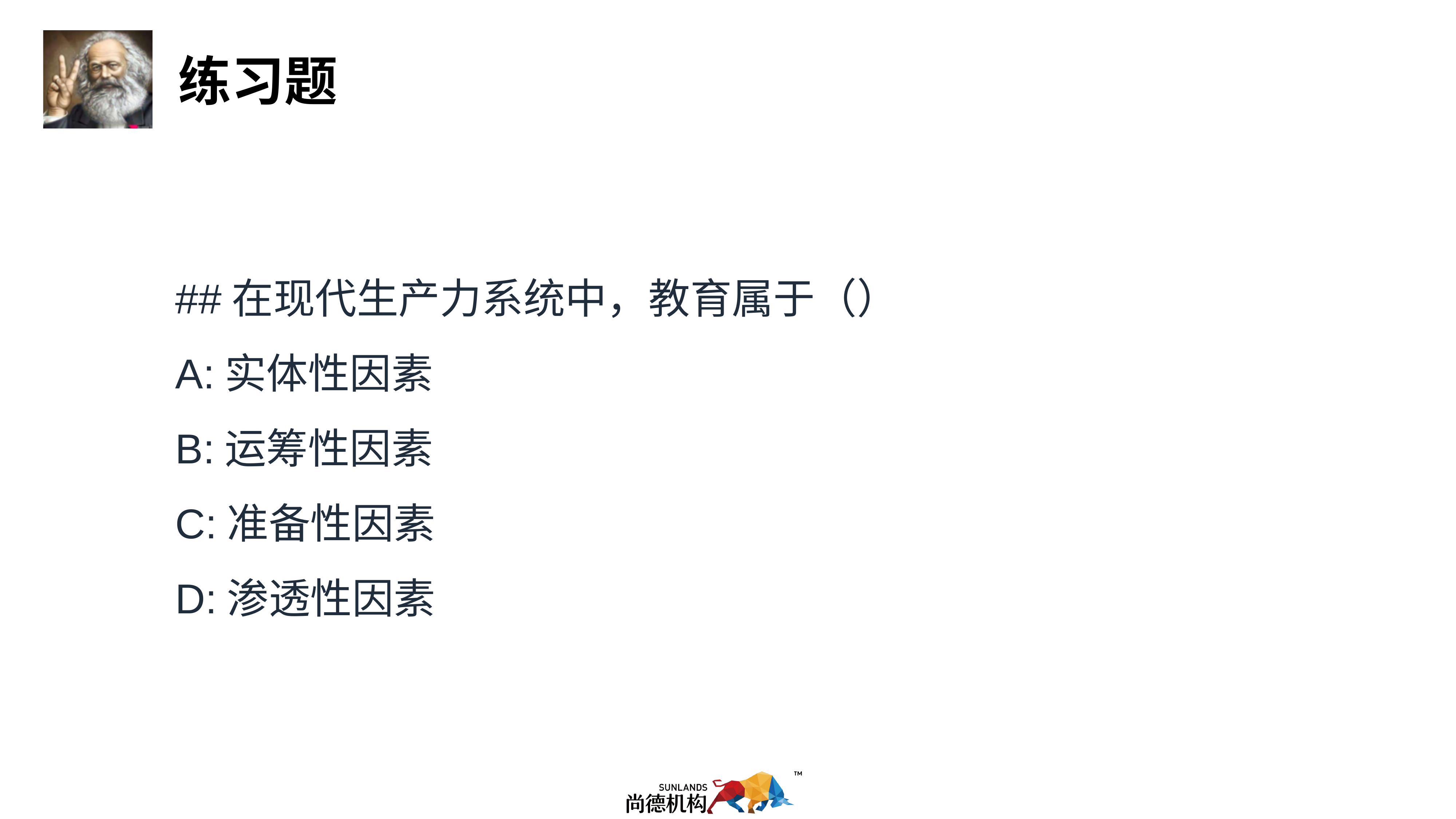

##在现代生产力系统中，教育属于（）
A:实体性因素
B:运筹性因素
C:准备性因素
D:渗透性因素